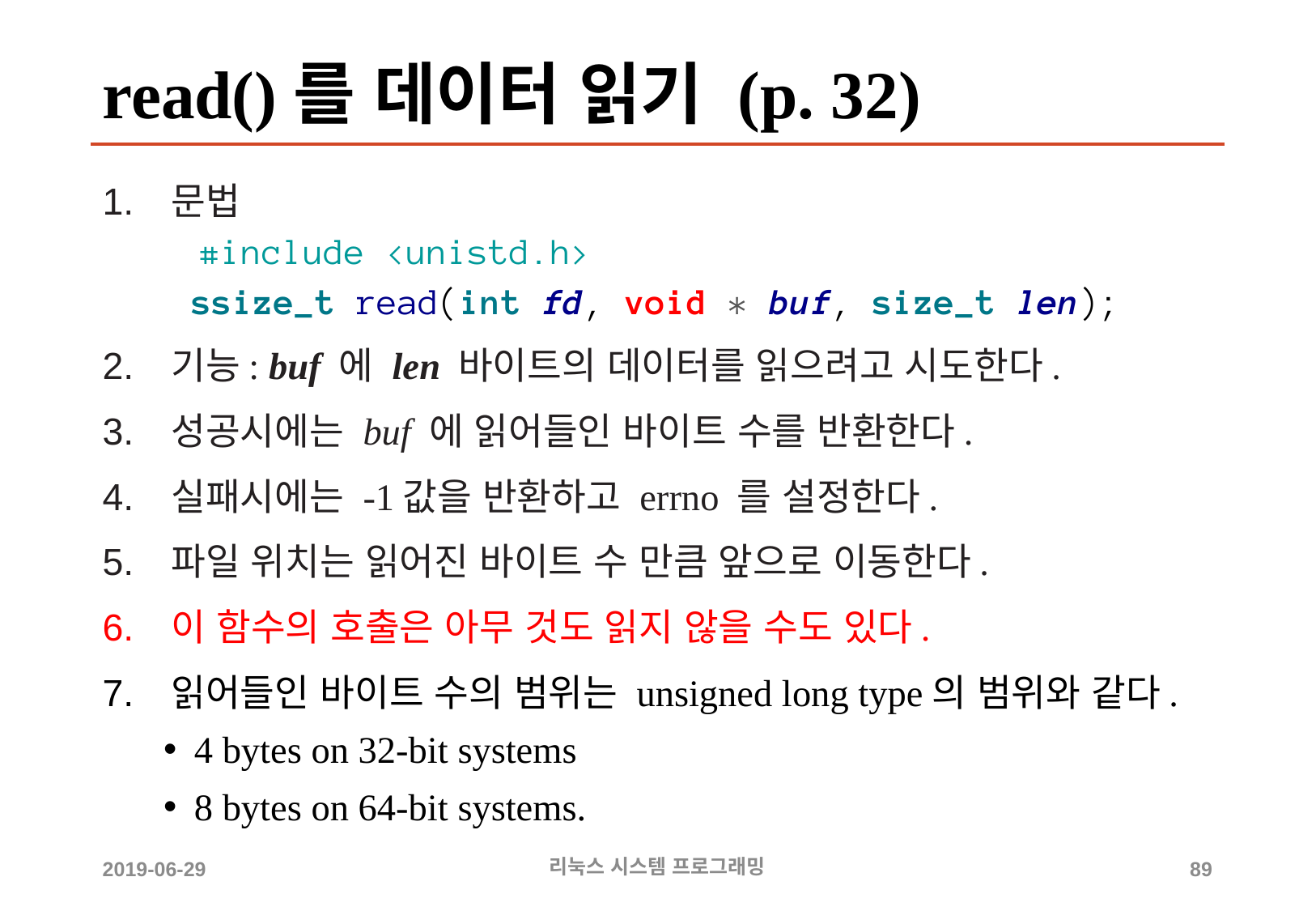

# read()를 데이터 읽기 (p. 32)
문법
  #include <unistd.h>
 ssize_t read(int fd, void * buf, size_t len);
기능: buf 에 len 바이트의 데이터를 읽으려고 시도한다.
성공시에는 buf 에 읽어들인 바이트 수를 반환한다.
실패시에는 -1값을 반환하고 errno 를 설정한다.
파일 위치는 읽어진 바이트 수 만큼 앞으로 이동한다.
이 함수의 호출은 아무 것도 읽지 않을 수도 있다.
읽어들인 바이트 수의 범위는 unsigned long type의 범위와 같다.
4 bytes on 32-bit systems
8 bytes on 64-bit systems.

2019-06-29
리눅스 시스템 프로그래밍
89